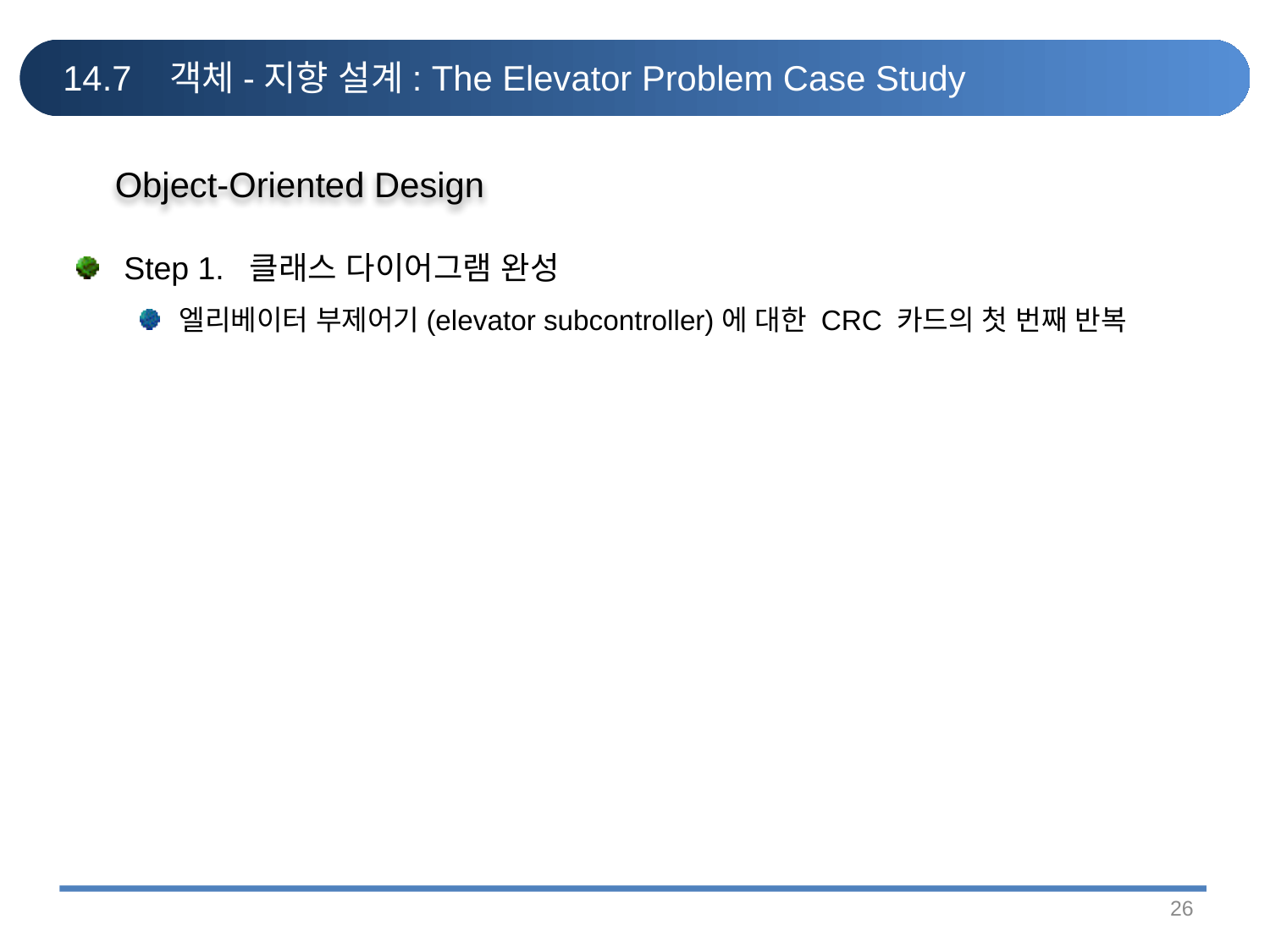

# 14.7   객체-지향 설계: The Elevator Problem Case Study
Object-Oriented Design
Step 1.  클래스 다이어그램 완성
엘리베이터 부제어기(elevator subcontroller)에 대한 CRC 카드의 첫 번째 반복
26